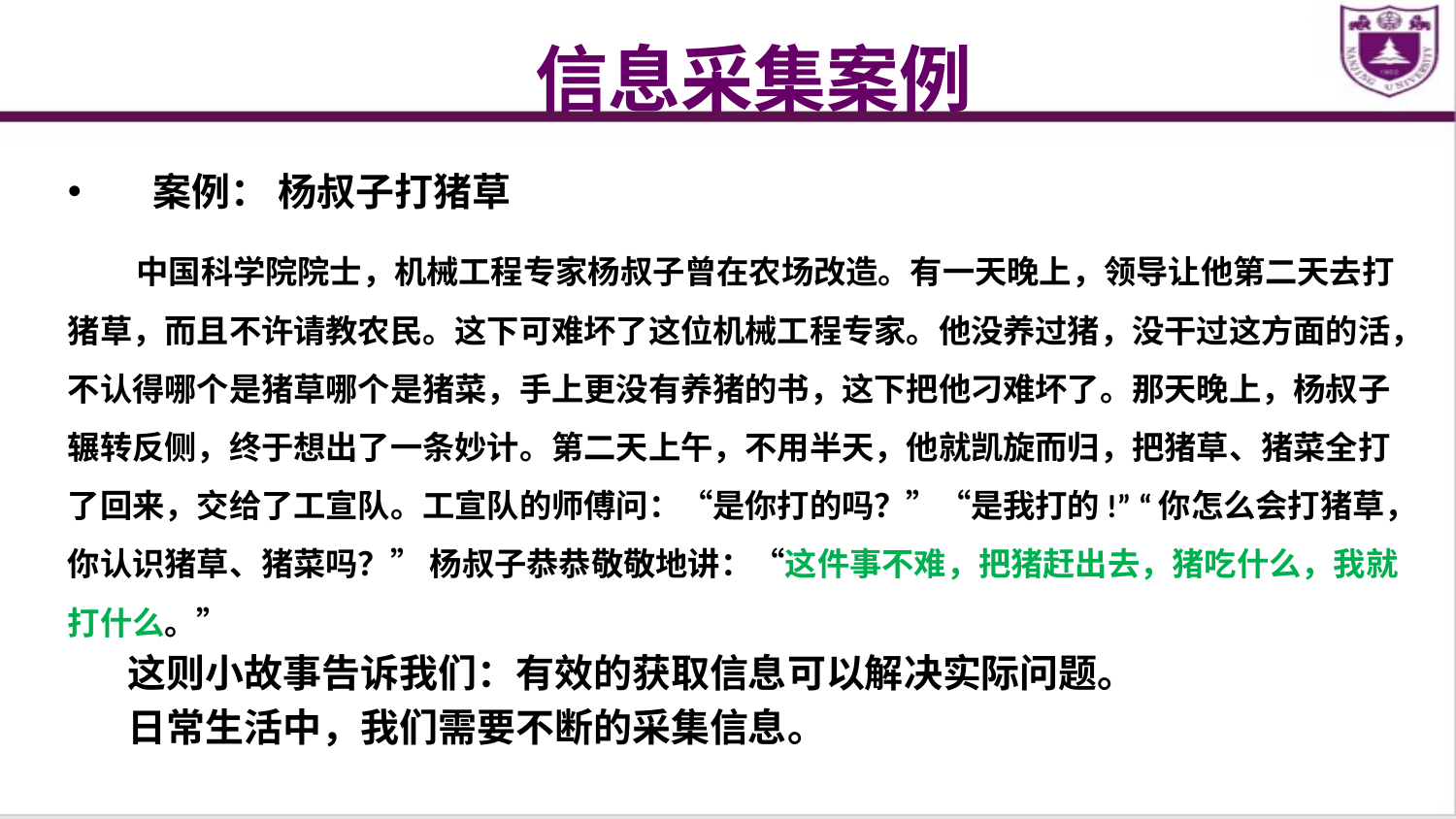

# 信息采集案例
   案例： 杨叔子打猪草
       中国科学院院士，机械工程专家杨叔子曾在农场改造。有一天晚上，领导让他第二天去打猪草，而且不许请教农民。这下可难坏了这位机械工程专家。他没养过猪，没干过这方面的活，不认得哪个是猪草哪个是猪菜，手上更没有养猪的书，这下把他刁难坏了。那天晚上，杨叔子辗转反侧，终于想出了一条妙计。第二天上午，不用半天，他就凯旋而归，把猪草、猪菜全打了回来，交给了工宣队。工宣队的师傅问：“是你打的吗？”“是我打的!” “你怎么会打猪草，你认识猪草、猪菜吗？” 杨叔子恭恭敬敬地讲：“这件事不难，把猪赶出去，猪吃什么，我就打什么。”
这则小故事告诉我们：有效的获取信息可以解决实际问题。
日常生活中，我们需要不断的采集信息。